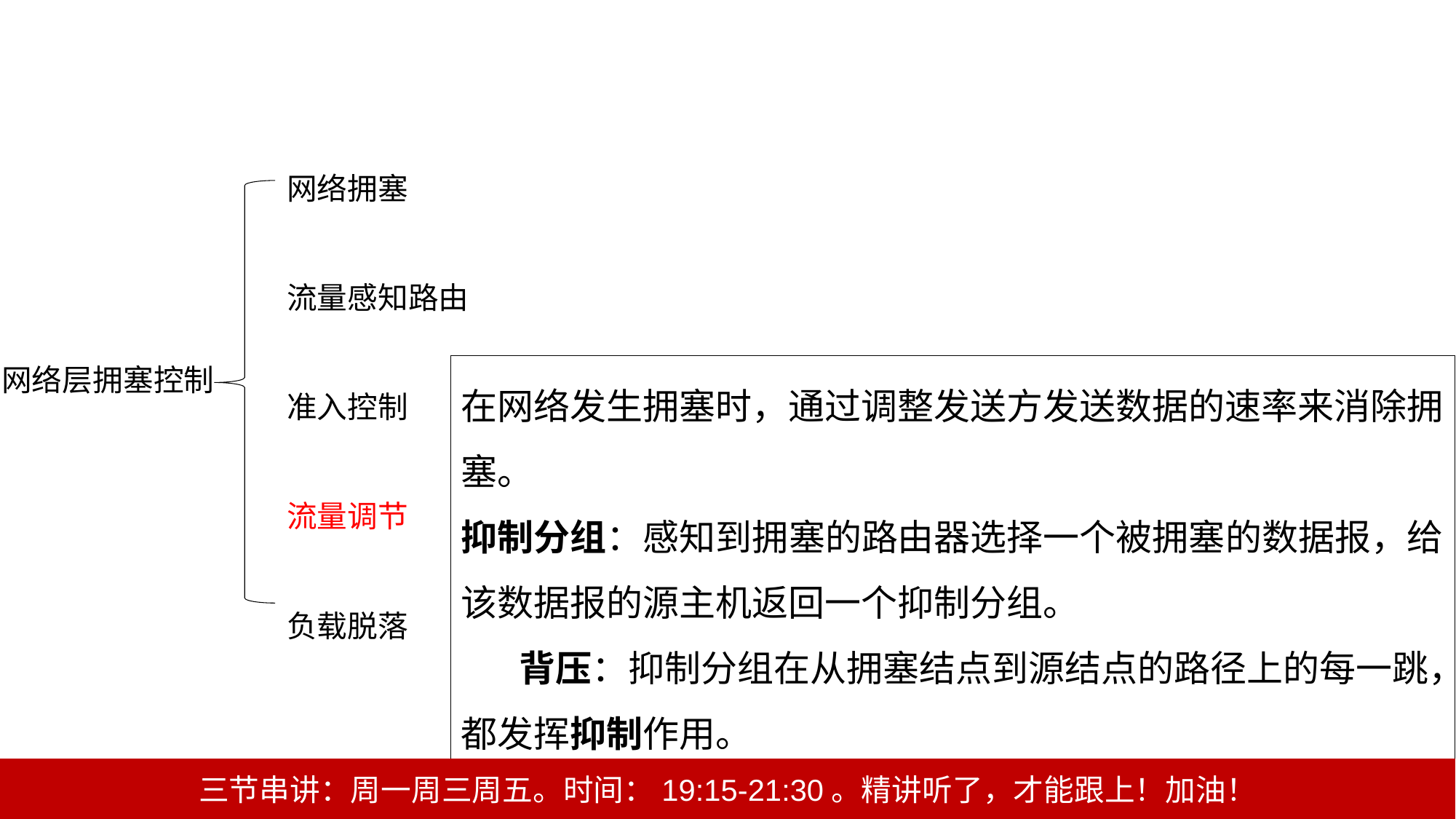

网络拥塞
流量感知路由
准入控制
流量调节
负载脱落

网络层拥塞控制
在网络发生拥塞时，通过调整发送方发送数据的速率来消除拥塞。
抑制分组：感知到拥塞的路由器选择一个被拥塞的数据报，给该数据报的源主机返回一个抑制分组。
      背压：抑制分组在从拥塞结点到源结点的路径上的每一跳，都发挥抑制作用。
三节串讲：周一周三周五。时间：19:15-21:30。精讲听了，才能跟上！加油！